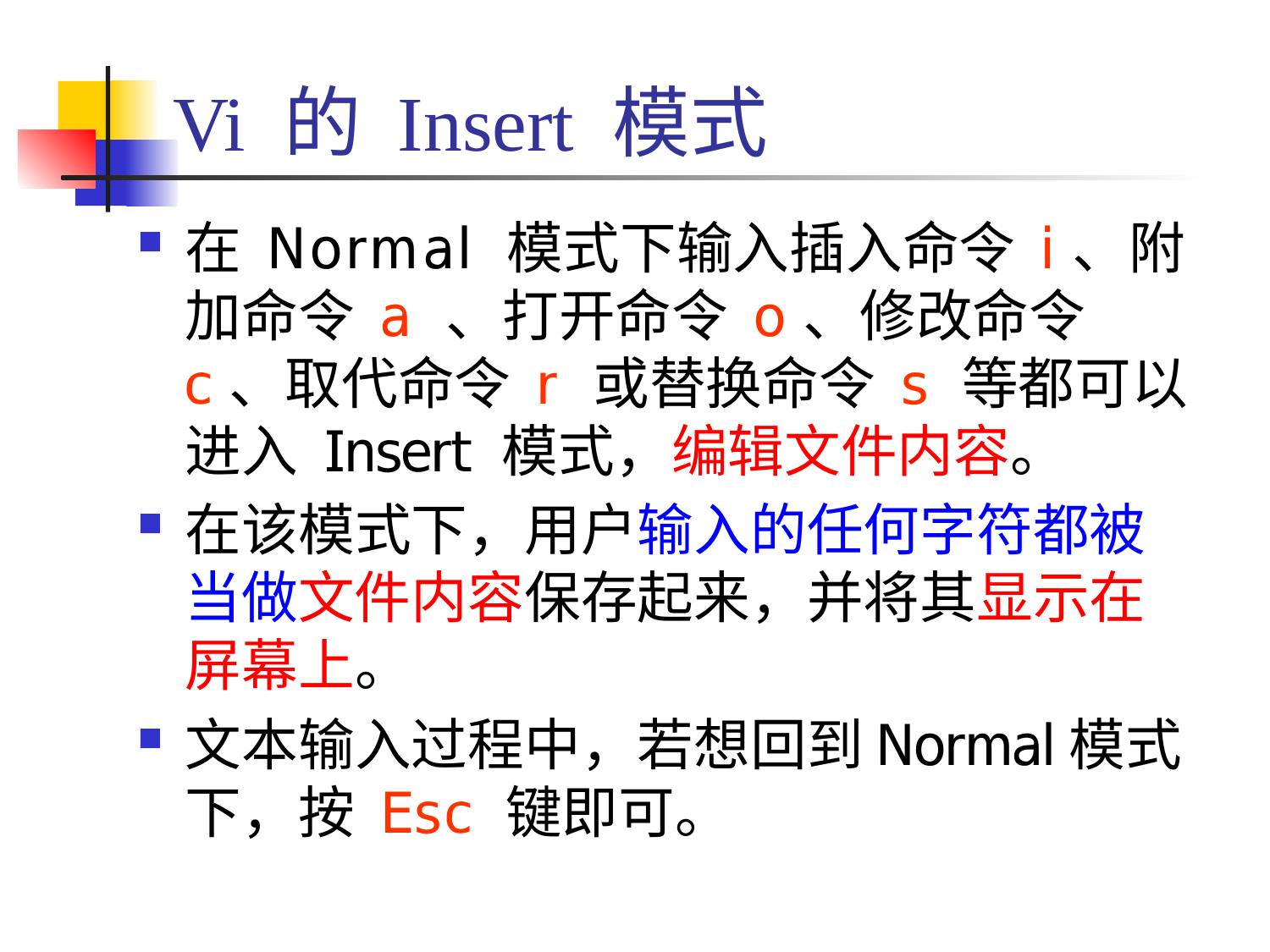

# Vi 的 Insert 模式
在 Normal 模式下输入插入命令 i、附加命令 a 、打开命令 o、修改命令 c、取代命令 r 或替换命令 s 等都可以进入 Insert 模式，编辑文件内容。
在该模式下，用户输入的任何字符都被当做文件内容保存起来，并将其显示在屏幕上。
文本输入过程中，若想回到Normal模式下，按 Esc 键即可。